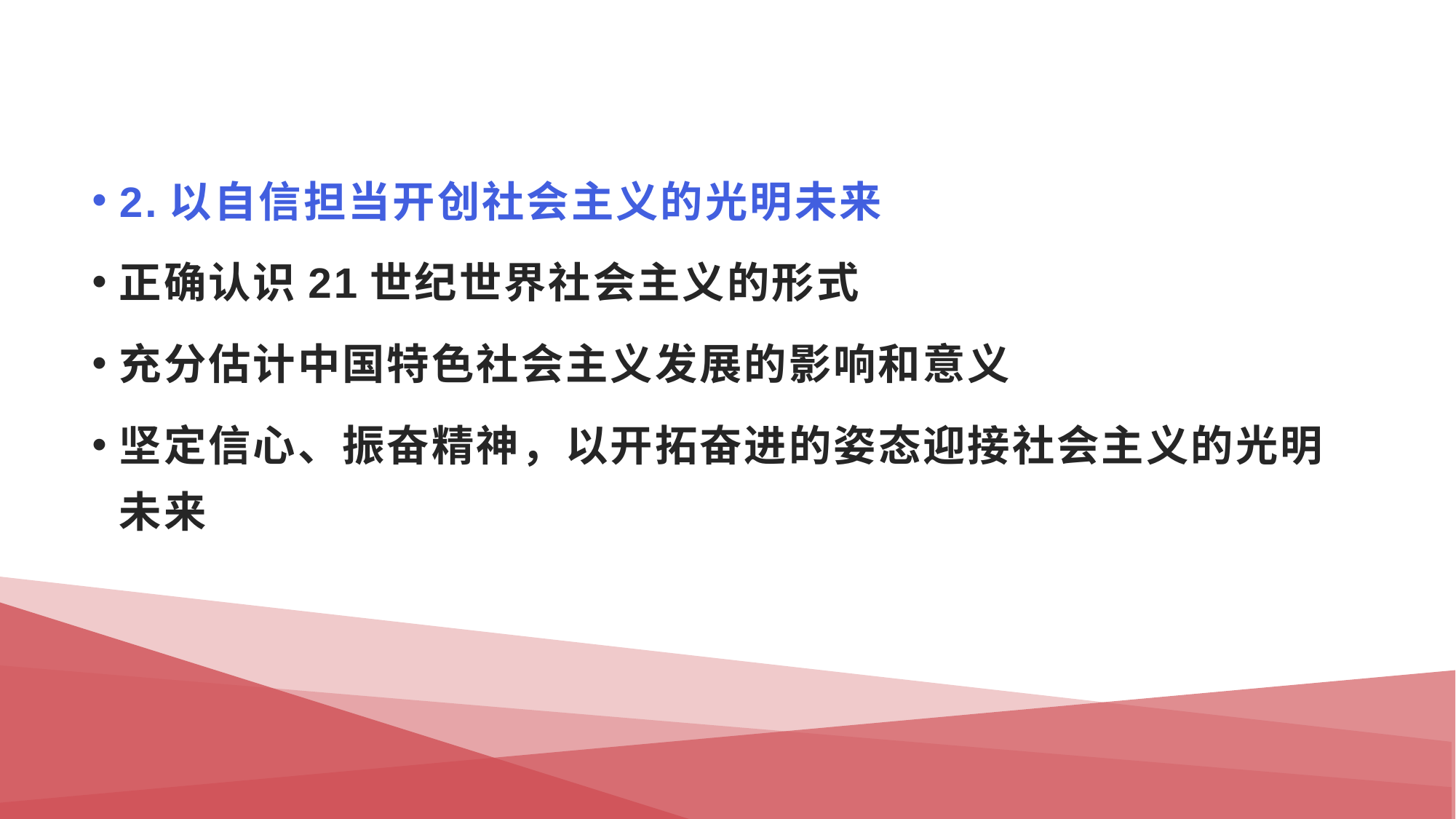

2.以自信担当开创社会主义的光明未来
正确认识21世纪世界社会主义的形式
充分估计中国特色社会主义发展的影响和意义
坚定信心、振奋精神，以开拓奋进的姿态迎接社会主义的光明未来